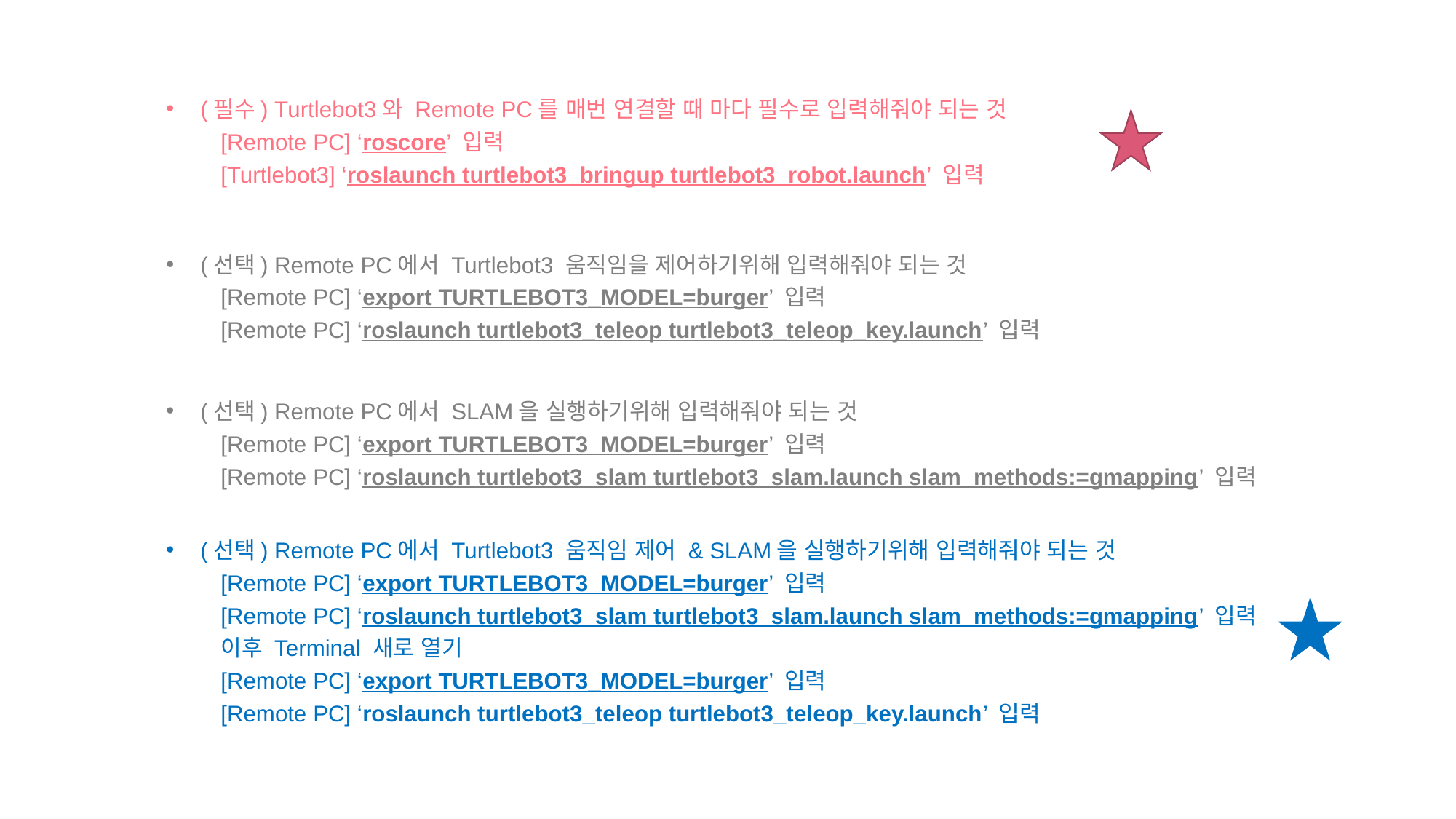

(필수) Turtlebot3와 Remote PC를 매번 연결할 때 마다 필수로 입력해줘야 되는 것
[Remote PC] ‘roscore’ 입력
[Turtlebot3] ‘roslaunch turtlebot3_bringup turtlebot3_robot.launch’ 입력

(선택) Remote PC에서 Turtlebot3 움직임을 제어하기위해 입력해줘야 되는 것
[Remote PC] ‘export TURTLEBOT3_MODEL=burger’ 입력
[Remote PC] ‘roslaunch turtlebot3_teleop turtlebot3_teleop_key.launch’ 입력
(선택) Remote PC에서 SLAM을 실행하기위해 입력해줘야 되는 것
[Remote PC] ‘export TURTLEBOT3_MODEL=burger’ 입력
[Remote PC] ‘roslaunch turtlebot3_slam turtlebot3_slam.launch slam_methods:=gmapping’ 입력
(선택) Remote PC에서 Turtlebot3 움직임 제어 & SLAM을 실행하기위해 입력해줘야 되는 것
[Remote PC] ‘export TURTLEBOT3_MODEL=burger’ 입력
[Remote PC] ‘roslaunch turtlebot3_slam turtlebot3_slam.launch slam_methods:=gmapping’ 입력
이후 Terminal 새로 열기
[Remote PC] ‘export TURTLEBOT3_MODEL=burger’ 입력
[Remote PC] ‘roslaunch turtlebot3_teleop turtlebot3_teleop_key.launch’ 입력